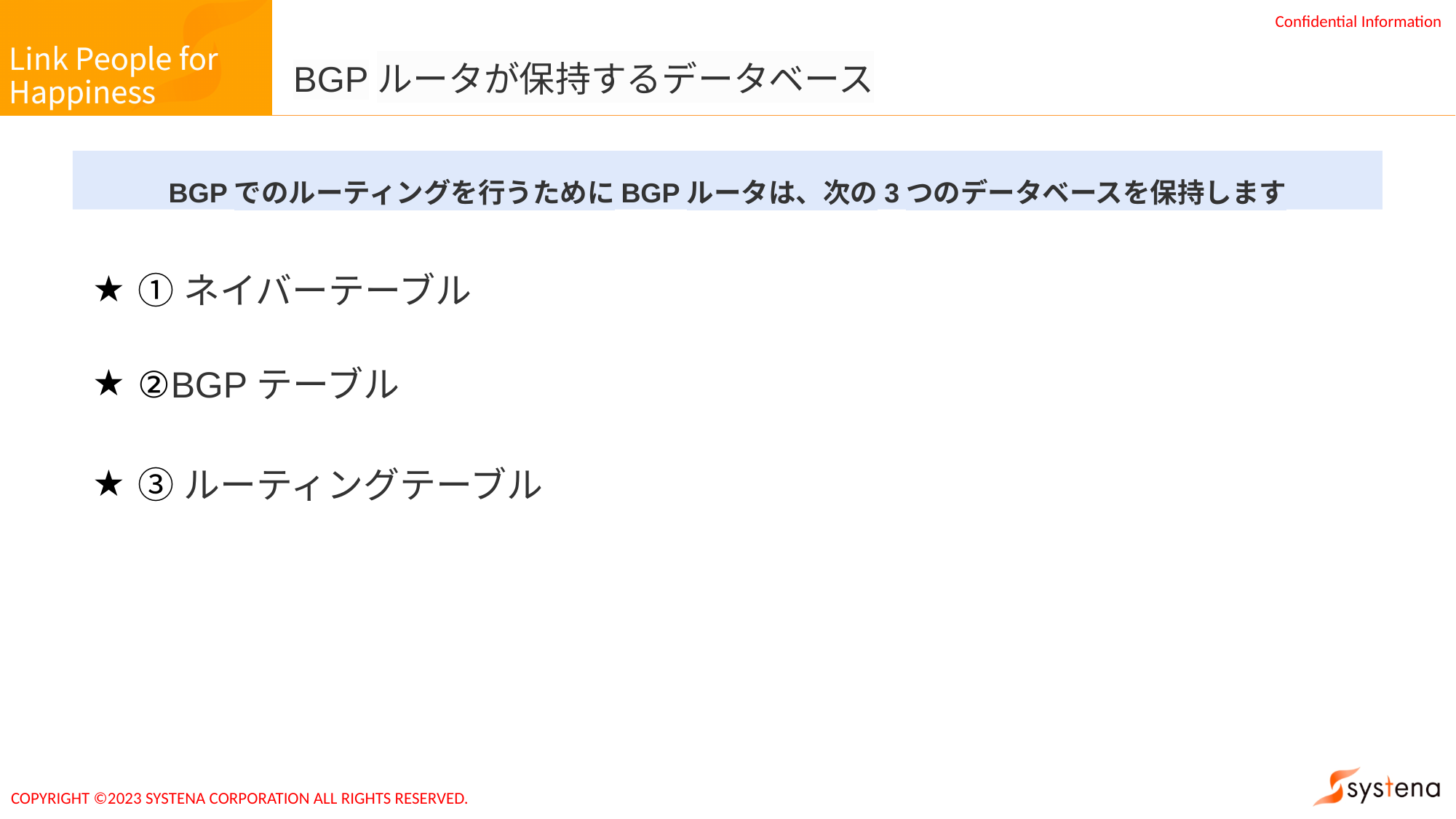

# BGPルータが保持するデータベース
BGPでのルーティングを行うためにBGPルータは、次の3つのデータベースを保持します
①ネイバーテーブル
②BGPテーブル
③ルーティングテーブル